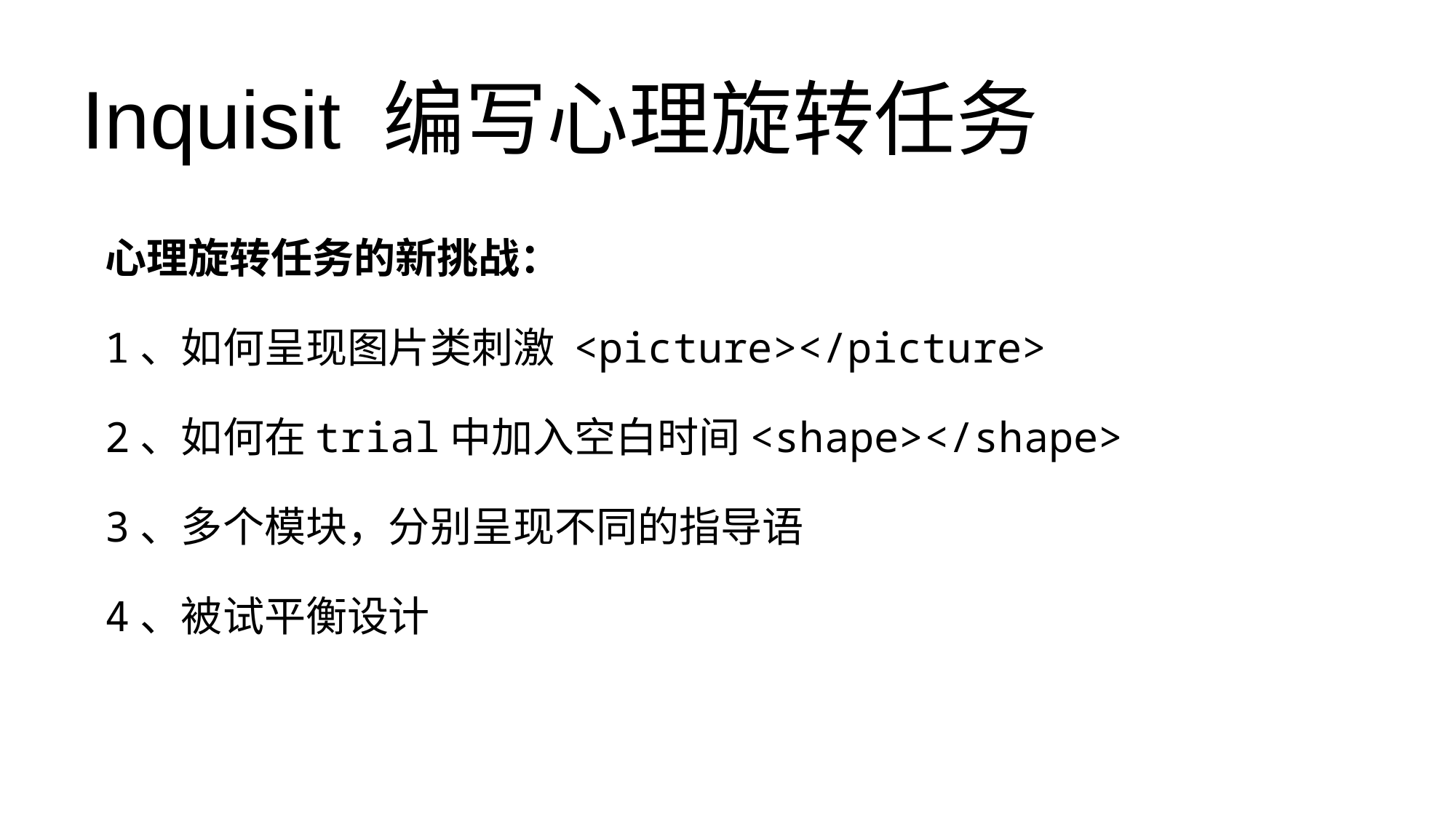

# Inquisit 编写心理旋转任务
心理旋转任务的新挑战：
1、如何呈现图片类刺激 <picture></picture>
2、如何在trial中加入空白时间<shape></shape>
3、多个模块，分别呈现不同的指导语
4、被试平衡设计